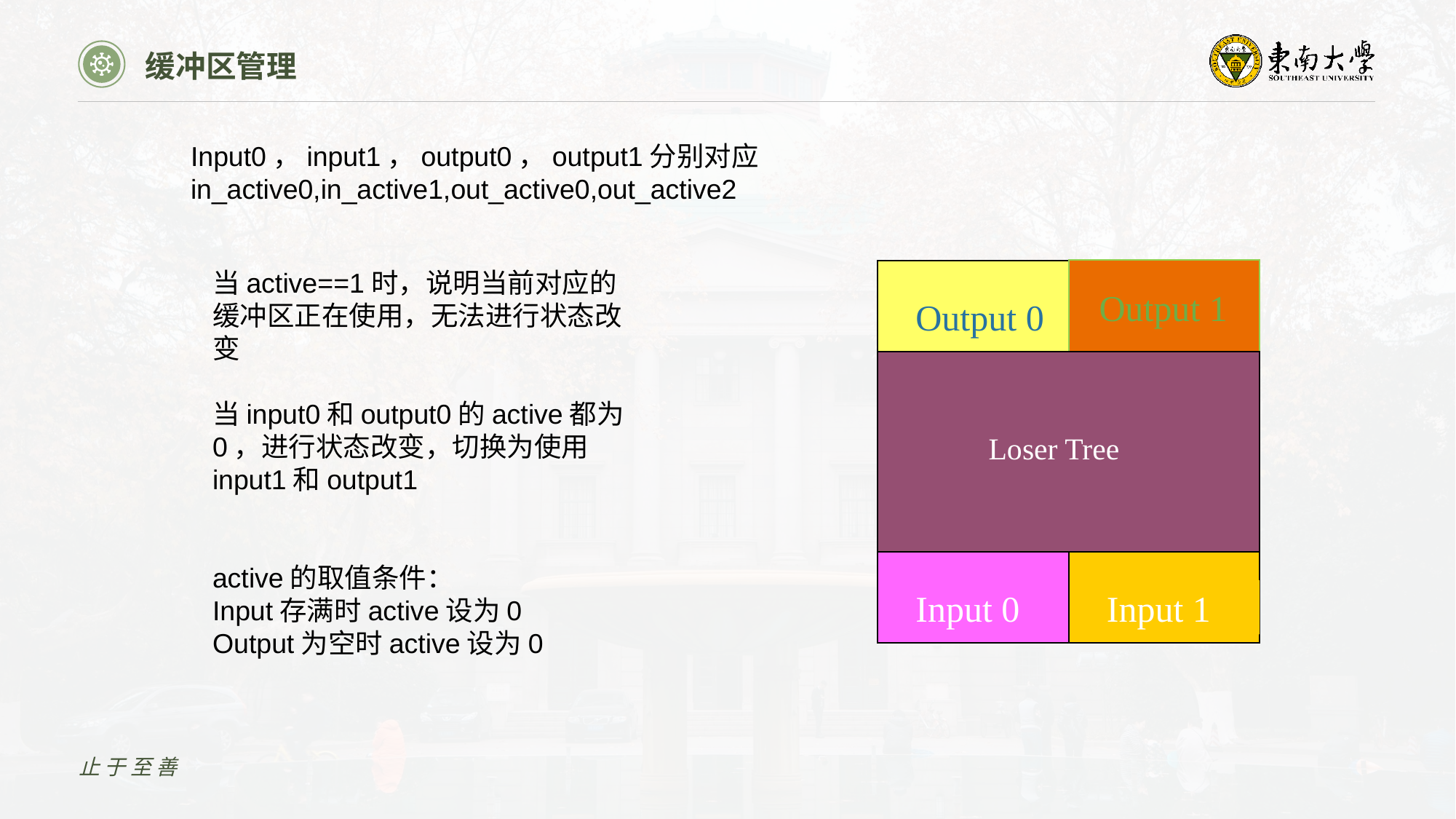

缓冲区管理
Input0，input1，output0，output1分别对应in_active0,in_active1,out_active0,out_active2

当active==1时，说明当前对应的缓冲区正在使用，无法进行状态改变

当input0和output0的active都为0，进行状态改变，切换为使用input1和output1

active的取值条件：
Input存满时active设为0
Output为空时active设为0

Output 1

Output 0

Loser Tree

Input 0

Input 1
止于至善